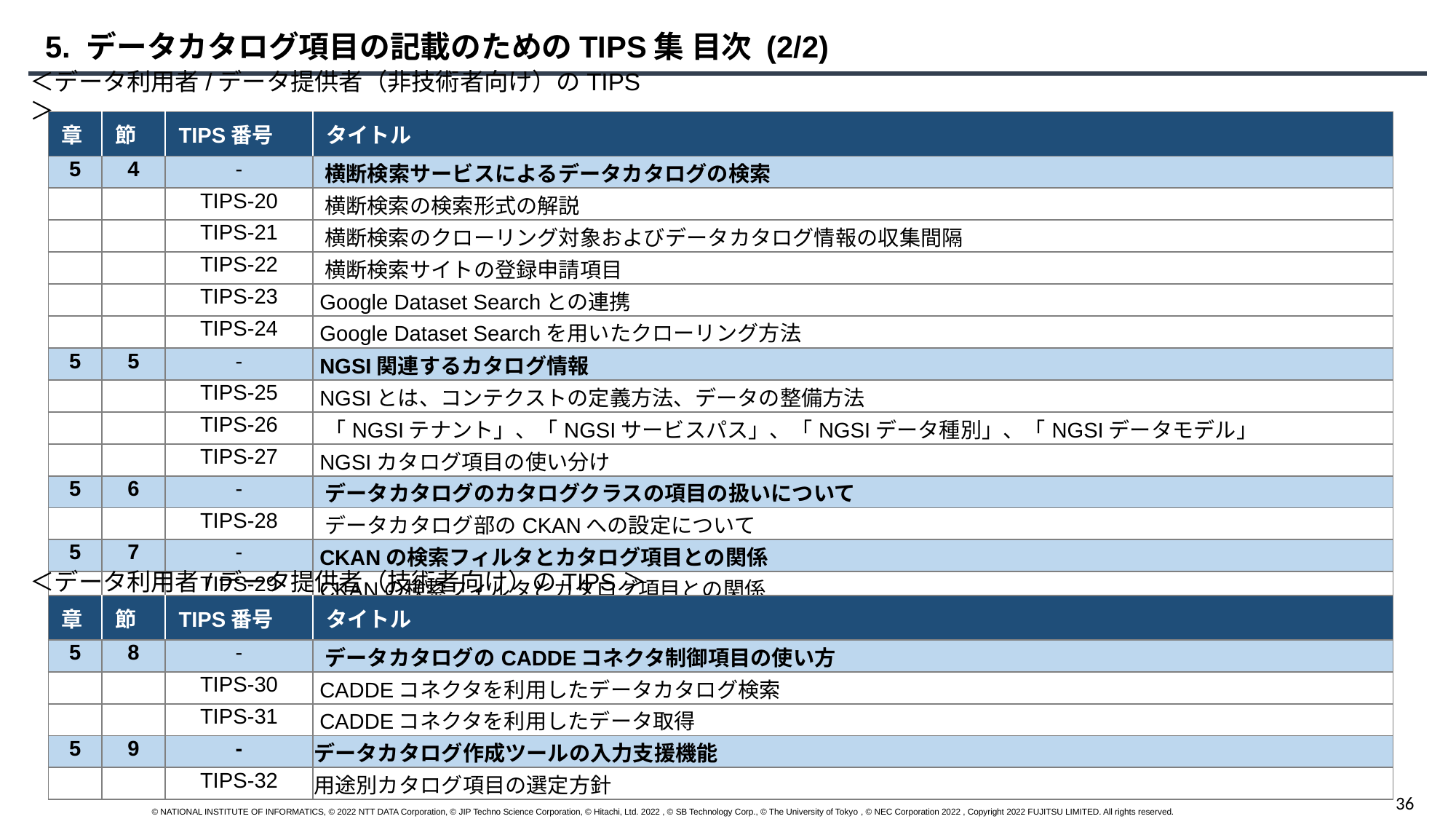

5. データカタログ項目の記載のためのTIPS集 目次 (2/2)
＜データ利用者/データ提供者（非技術者向け）のTIPS＞
| 章 | 節 | TIPS番号 | タイトル |
| --- | --- | --- | --- |
| 5 | 4 | - | 横断検索サービスによるデータカタログの検索 |
|  |  | TIPS-20 | 横断検索の検索形式の解説 |
|  |  | TIPS-21 | 横断検索のクローリング対象およびデータカタログ情報の収集間隔 |
|  |  | TIPS-22 | 横断検索サイトの登録申請項目 |
|  |  | TIPS-23 | Google Dataset Searchとの連携 |
|  |  | TIPS-24 | Google Dataset Searchを用いたクローリング方法 |
| 5 | 5 | - | NGSI関連するカタログ情報 |
|  |  | TIPS-25 | NGSIとは、コンテクストの定義方法、データの整備方法 |
|  |  | TIPS-26 | 「NGSIテナント」、「NGSIサービスパス」、「NGSIデータ種別」、「NGSIデータモデル」 |
|  |  | TIPS-27 | NGSIカタログ項目の使い分け |
| 5 | 6 | - | データカタログのカタログクラスの項目の扱いについて |
|  |  | TIPS-28 | データカタログ部のCKANへの設定について |
| 5 | 7 | - | CKANの検索フィルタとカタログ項目との関係 |
|  |  | TIPS-29 | CKANの検索フィルタとカタログ項目との関係 |
＜データ利用者/データ提供者（技術者向け）のTIPS＞
| 章 | 節 | TIPS番号 | タイトル |
| --- | --- | --- | --- |
| 5 | 8 | - | データカタログのCADDEコネクタ制御項目の使い方 |
|  |  | TIPS-30 | CADDEコネクタを利用したデータカタログ検索 |
|  |  | TIPS-31 | CADDEコネクタを利用したデータ取得 |
| 5 | 9 | - | データカタログ作成ツールの入力支援機能 |
|  |  | TIPS-32 | 用途別カタログ項目の選定方針 |